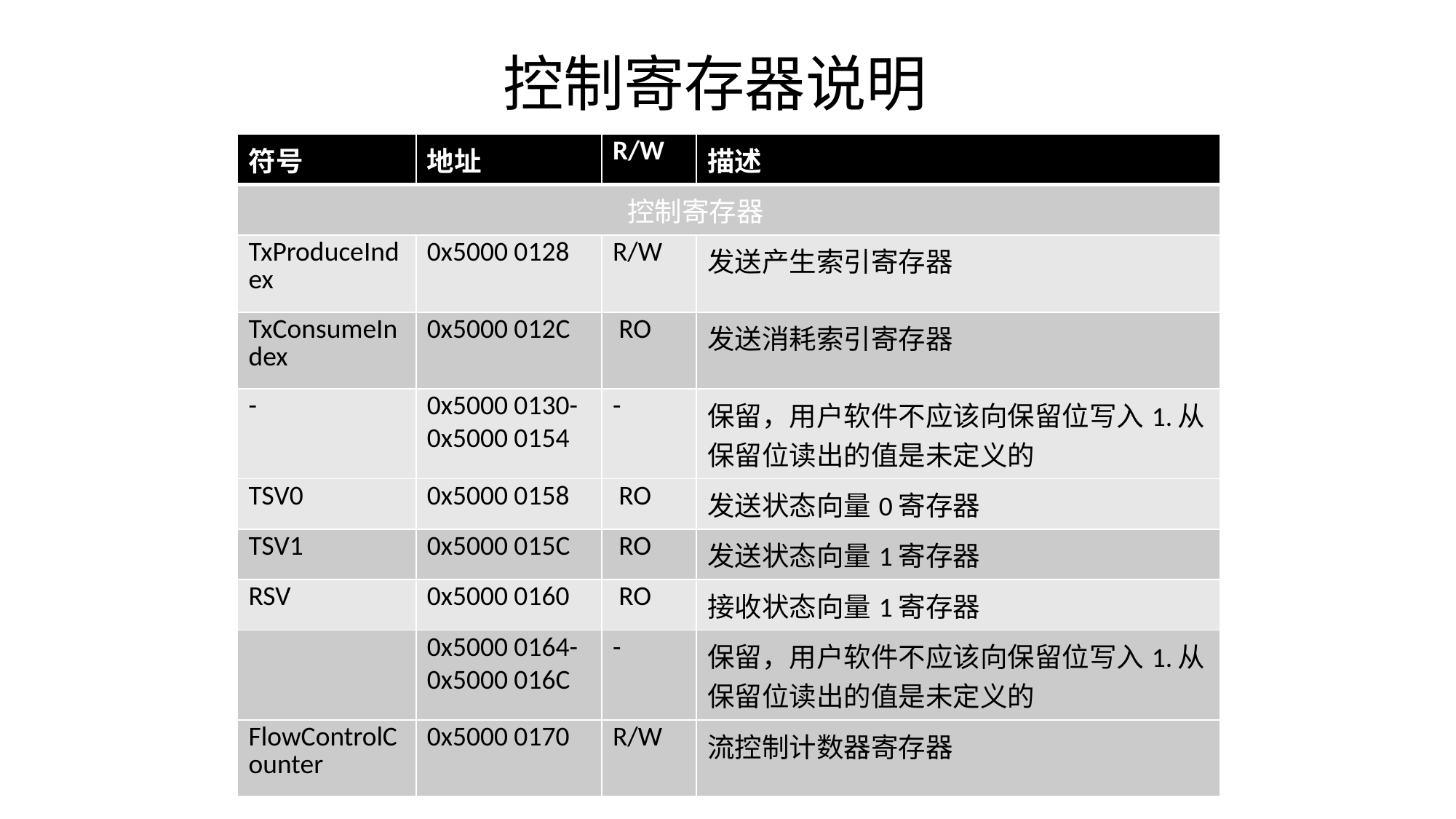

控制寄存器说明

| 符号 | 地址 | R/W | 描述 |
| --- | --- | --- | --- |
| 控制寄存器 |  |  |  |
| TxProduceIndex | 0x5000 0128 | R/W | 发送产生索引寄存器 |
| TxConsumeIndex | 0x5000 012C | RO | 发送消耗索引寄存器 |
| - | 0x5000 0130- 0x5000 0154 | - | 保留，用户软件不应该向保留位写入1.从保留位读出的值是未定义的 |
| TSV0 | 0x5000 0158 | RO | 发送状态向量0寄存器 |
| TSV1 | 0x5000 015C | RO | 发送状态向量1寄存器 |
| RSV | 0x5000 0160 | RO | 接收状态向量1寄存器 |
|  | 0x5000 0164- 0x5000 016C | - | 保留，用户软件不应该向保留位写入1.从保留位读出的值是未定义的 |
| FlowControlCounter | 0x5000 0170 | R/W | 流控制计数器寄存器 |